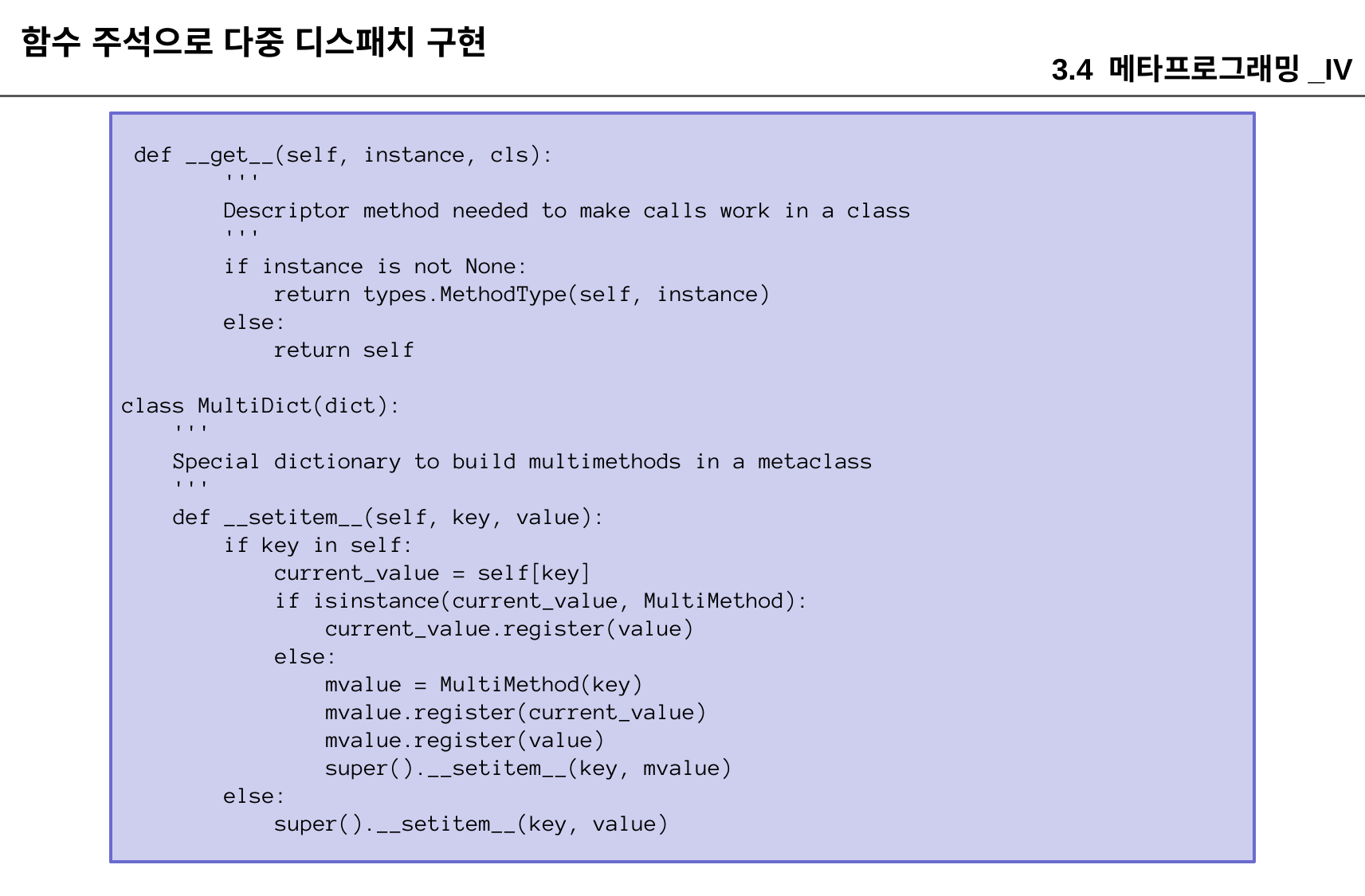

함수 주석으로 다중 디스패치 구현
3.4 메타프로그래밍_IV
 def __get__(self, instance, cls):
        '''
        Descriptor method needed to make calls work in a class
        '''
        if instance is not None:
            return types.MethodType(self, instance)
        else:
            return self

class MultiDict(dict):
    '''
    Special dictionary to build multimethods in a metaclass
    '''
    def __setitem__(self, key, value):
        if key in self:
            current_value = self[key]
            if isinstance(current_value, MultiMethod):
                current_value.register(value)
            else:
                mvalue = MultiMethod(key)
                mvalue.register(current_value)
                mvalue.register(value)
                super().__setitem__(key, mvalue)
        else:
            super().__setitem__(key, value)